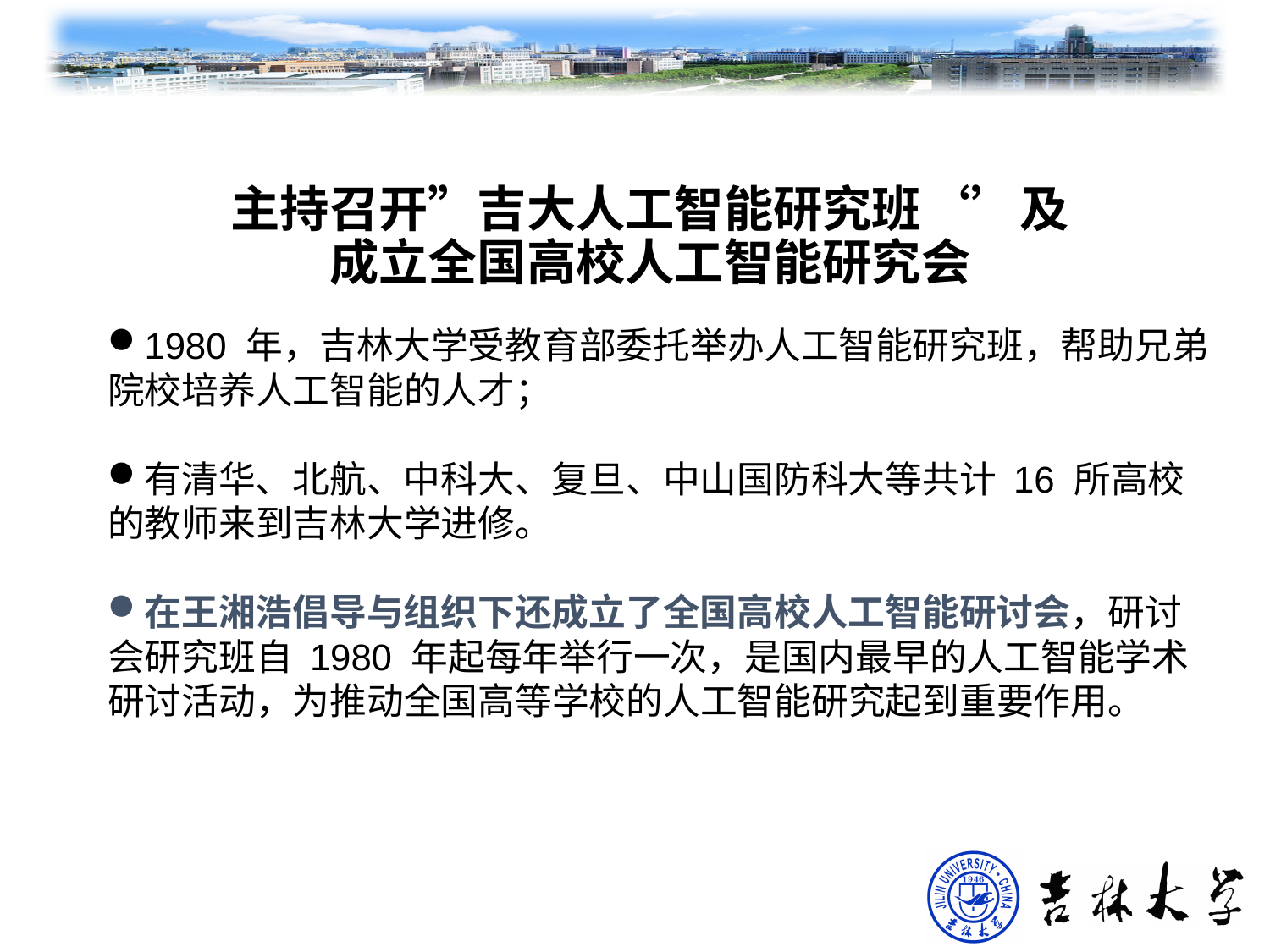

# 主持召开”吉大人工智能研究班‘’及 成立全国高校人工智能研究会
1980 年，吉林大学受教育部委托举办人工智能研究班，帮助兄弟院校培养人工智能的人才；

有清华、北航、中科大、复旦、中山国防科大等共计 16 所高校的教师来到吉林大学进修。

在王湘浩倡导与组织下还成立了全国高校人工智能研讨会，研讨会研究班自 1980 年起每年举行一次，是国内最早的人工智能学术研讨活动，为推动全国高等学校的人工智能研究起到重要作用。